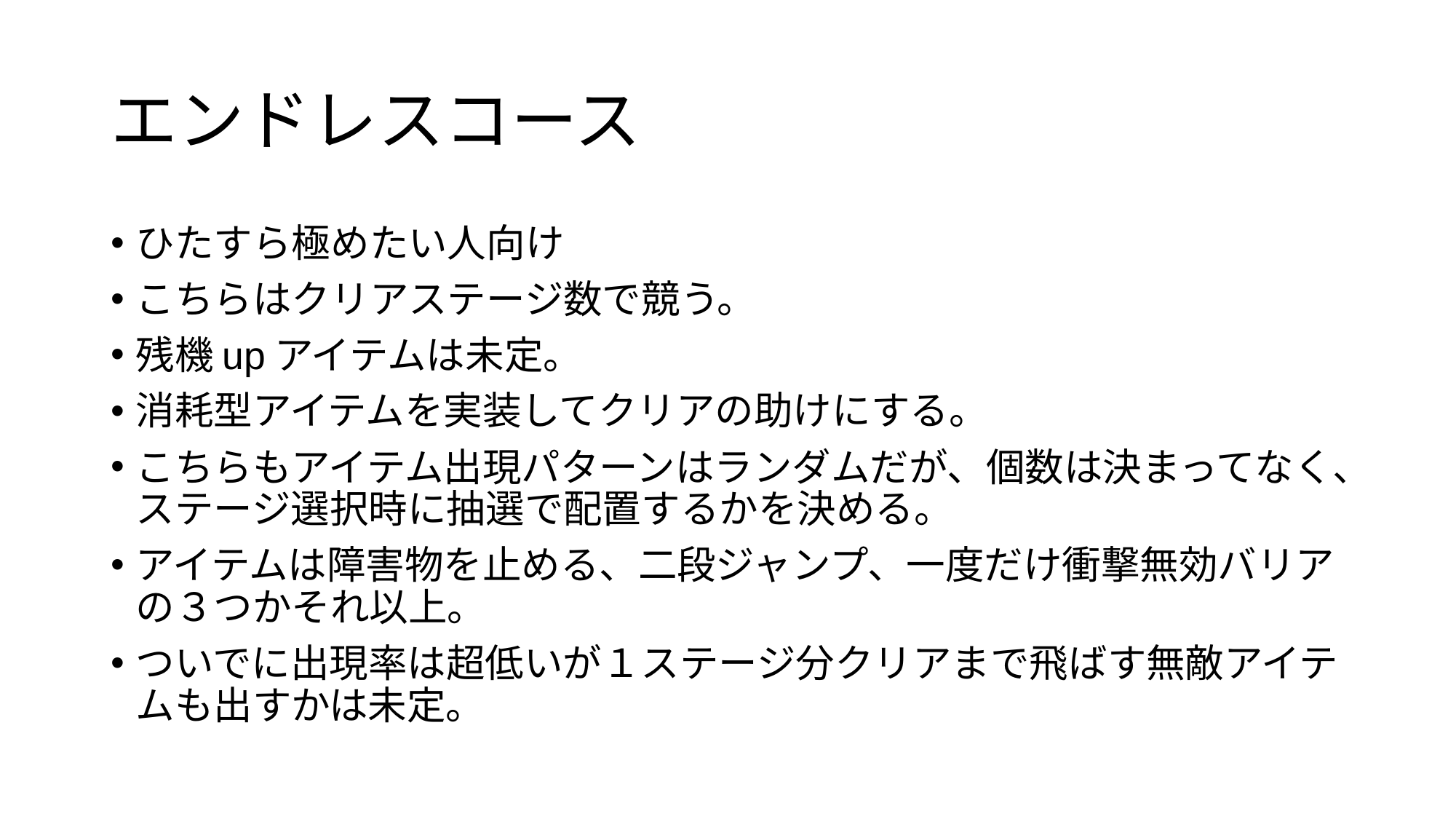

# エンドレスコース
ひたすら極めたい人向け
こちらはクリアステージ数で競う。
残機upアイテムは未定。
消耗型アイテムを実装してクリアの助けにする。
こちらもアイテム出現パターンはランダムだが、個数は決まってなく、ステージ選択時に抽選で配置するかを決める。
アイテムは障害物を止める、二段ジャンプ、一度だけ衝撃無効バリアの３つかそれ以上。
ついでに出現率は超低いが１ステージ分クリアまで飛ばす無敵アイテムも出すかは未定。